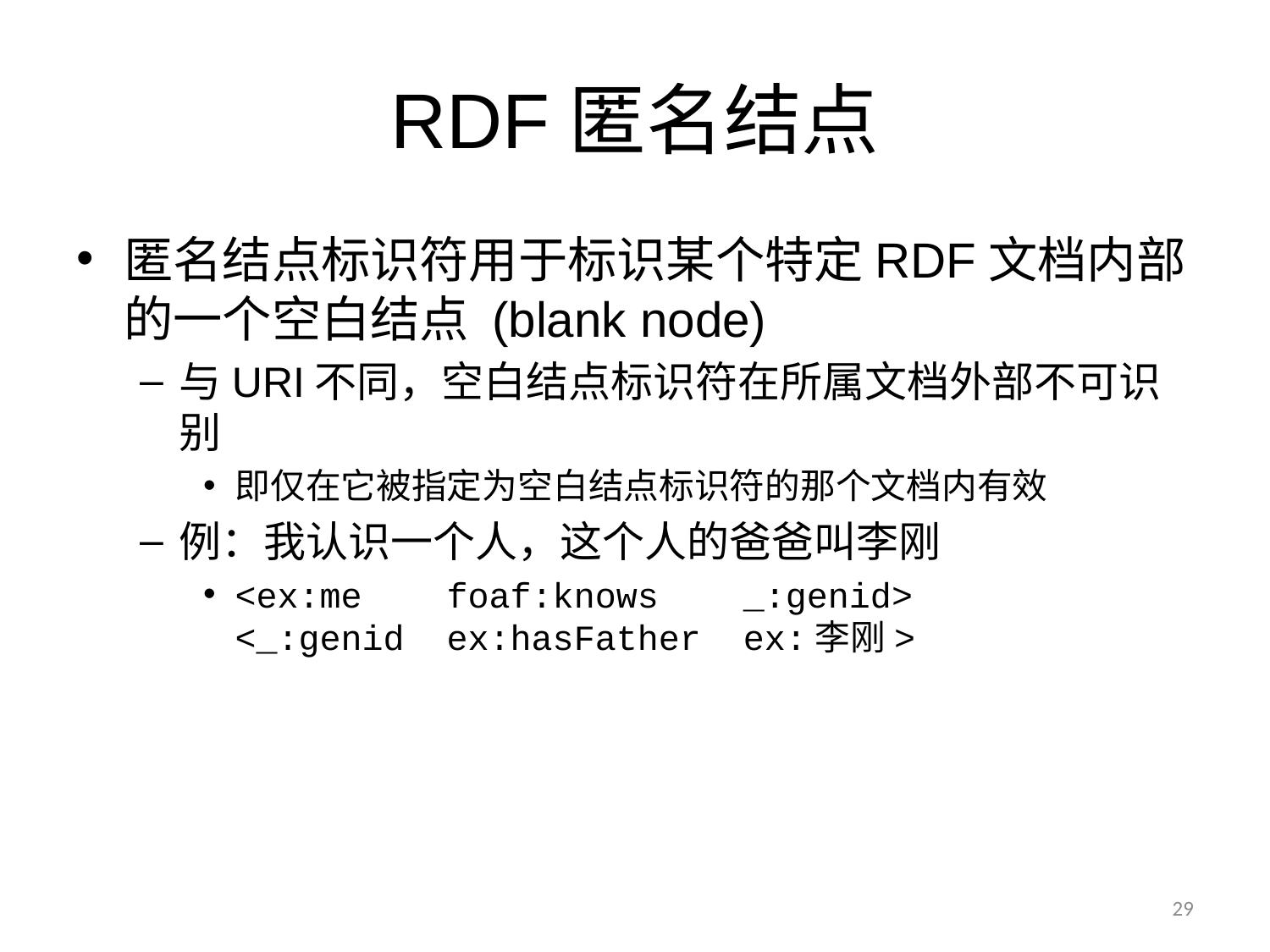

# RDF匿名结点
匿名结点标识符用于标识某个特定RDF文档内部的一个空白结点 (blank node)
与URI不同，空白结点标识符在所属文档外部不可识别
即仅在它被指定为空白结点标识符的那个文档内有效
例：我认识一个人，这个人的爸爸叫李刚
<ex:me    foaf:knows    _:genid>
<_:genid  ex:hasFather  ex:李刚>
29